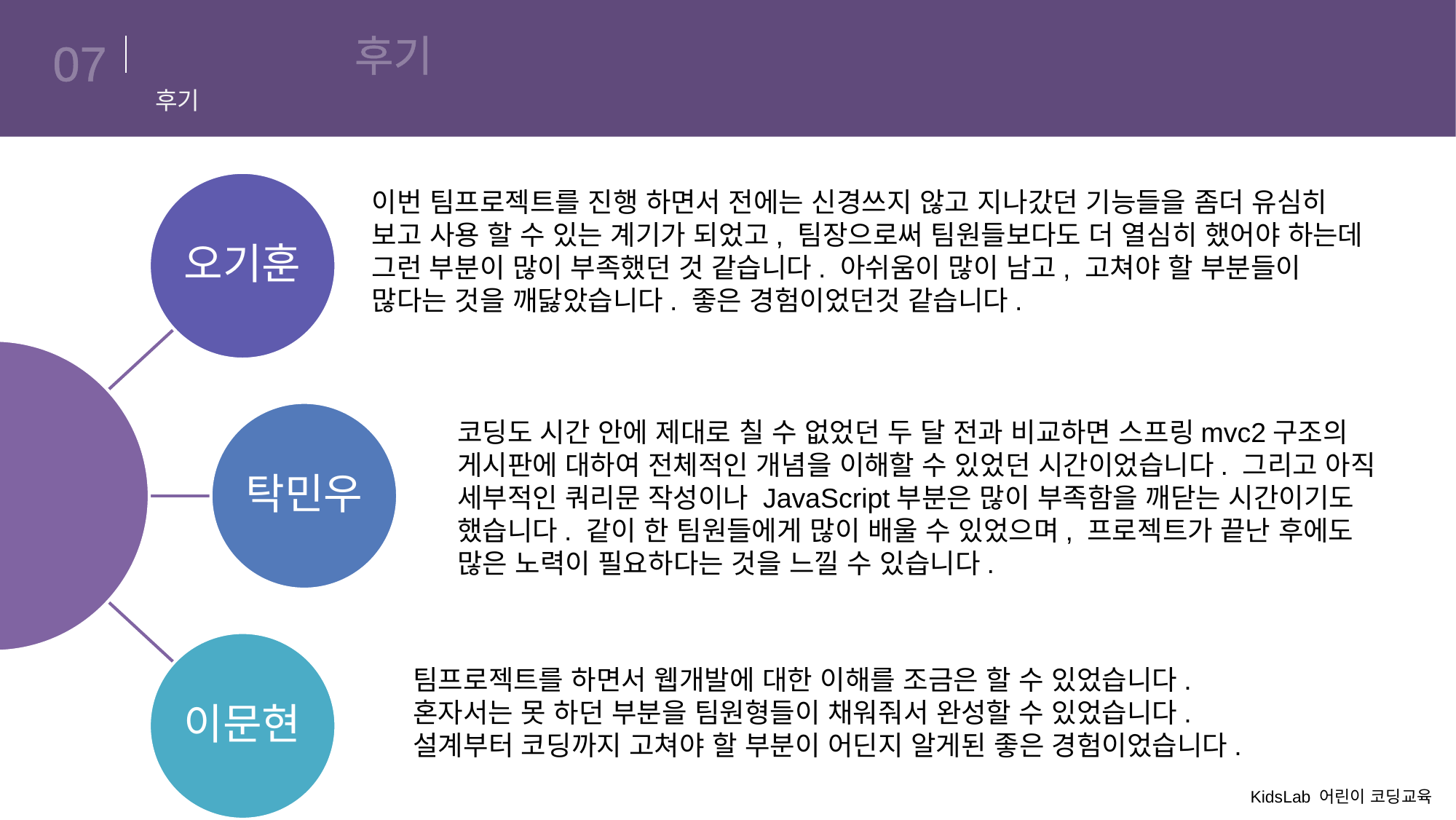

# 후기
07
후기
오기훈
탁민우
이문현
이번 팀프로젝트를 진행 하면서 전에는 신경쓰지 않고 지나갔던 기능들을 좀더 유심히 보고 사용 할 수 있는 계기가 되었고, 팀장으로써 팀원들보다도 더 열심히 했어야 하는데 그런 부분이 많이 부족했던 것 같습니다. 아쉬움이 많이 남고, 고쳐야 할 부분들이 많다는 것을 깨닳았습니다. 좋은 경험이었던것 같습니다.
코딩도 시간 안에 제대로 칠 수 없었던 두 달 전과 비교하면 스프링mvc2구조의
게시판에 대하여 전체적인 개념을 이해할 수 있었던 시간이었습니다. 그리고 아직
세부적인 쿼리문 작성이나 JavaScript부분은 많이 부족함을 깨닫는 시간이기도
했습니다. 같이 한 팀원들에게 많이 배울 수 있었으며, 프로젝트가 끝난 후에도
많은 노력이 필요하다는 것을 느낄 수 있습니다.
팀프로젝트를 하면서 웹개발에 대한 이해를 조금은 할 수 있었습니다.
혼자서는 못 하던 부분을 팀원형들이 채워줘서 완성할 수 있었습니다.
설계부터 코딩까지 고쳐야 할 부분이 어딘지 알게된 좋은 경험이었습니다.